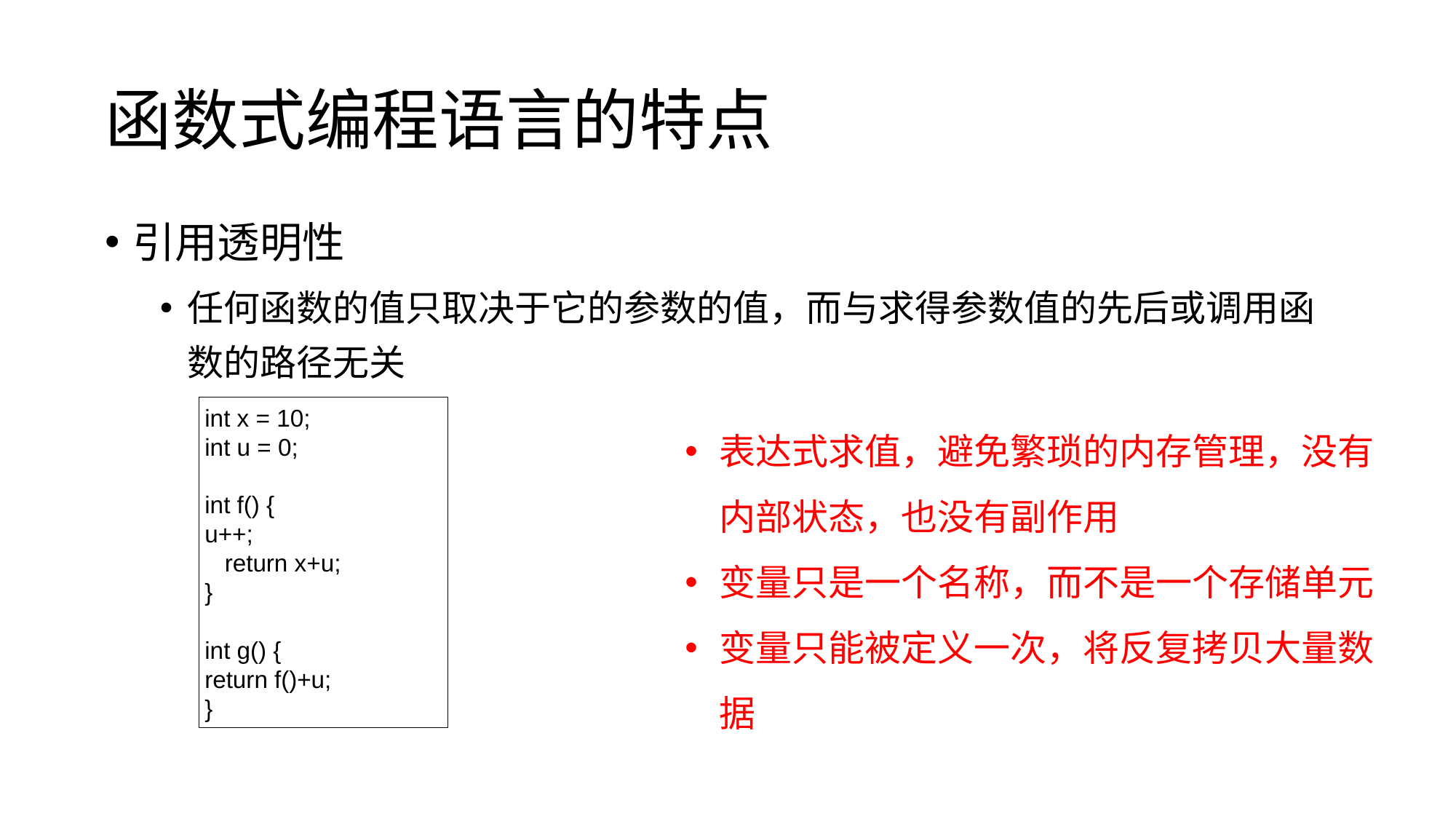

函数式编程语言的特点
引用透明性
任何函数的值只取决于它的参数的值，而与求得参数值的先后或调用函数的路径无关
int x = 10;
int u = 0;

int f() {
u++;
   return x+u;
}

int g() {
return f()+u;
}
表达式求值，避免繁琐的内存管理，没有内部状态，也没有副作用
变量只是一个名称，而不是一个存储单元
变量只能被定义一次，将反复拷贝大量数据